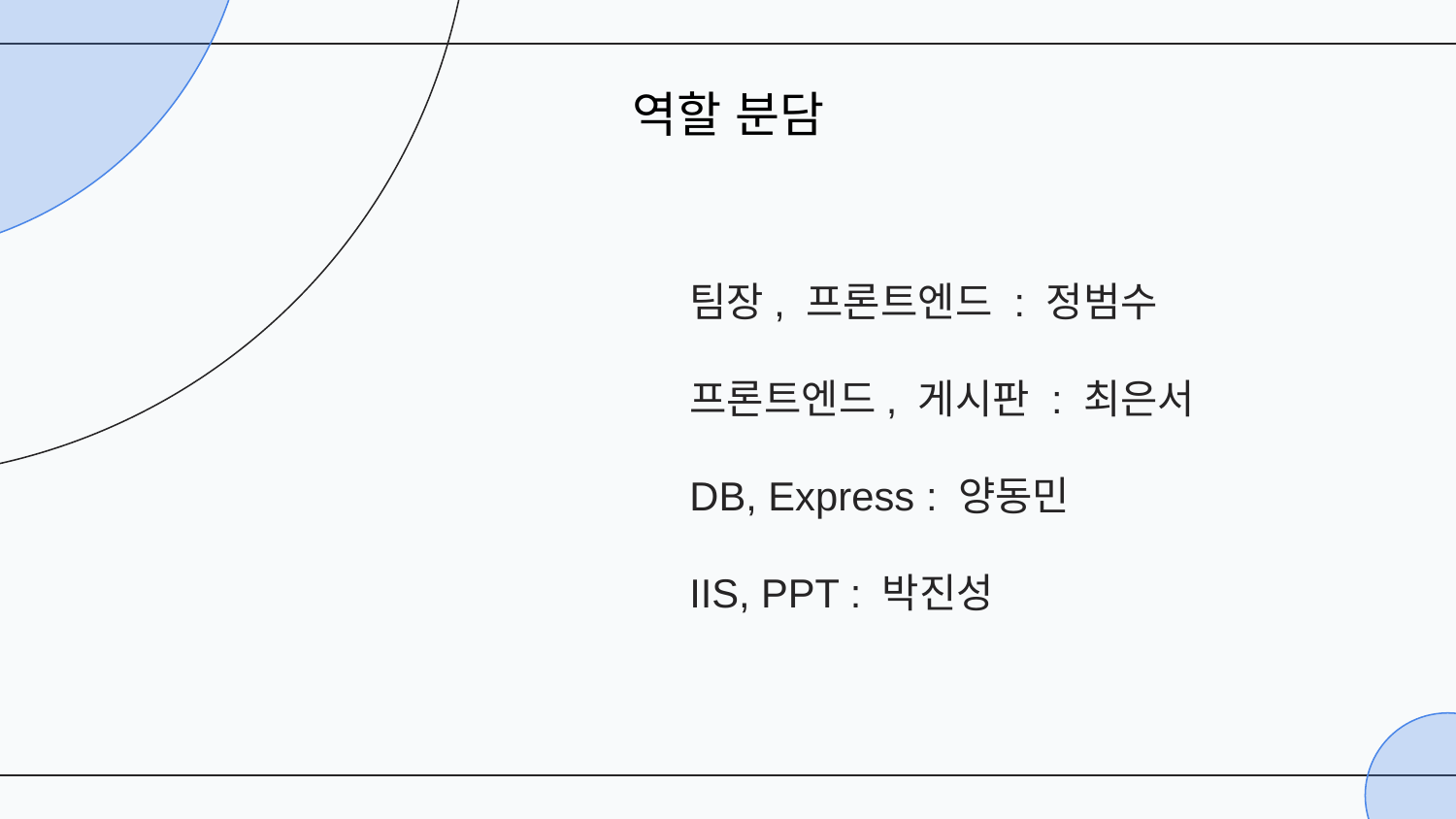

역할 분담
# 팀장, 프론트엔드 : 정범수 프론트엔드, 게시판 : 최은서 DB, Express : 양동민 IIS, PPT : 박진성